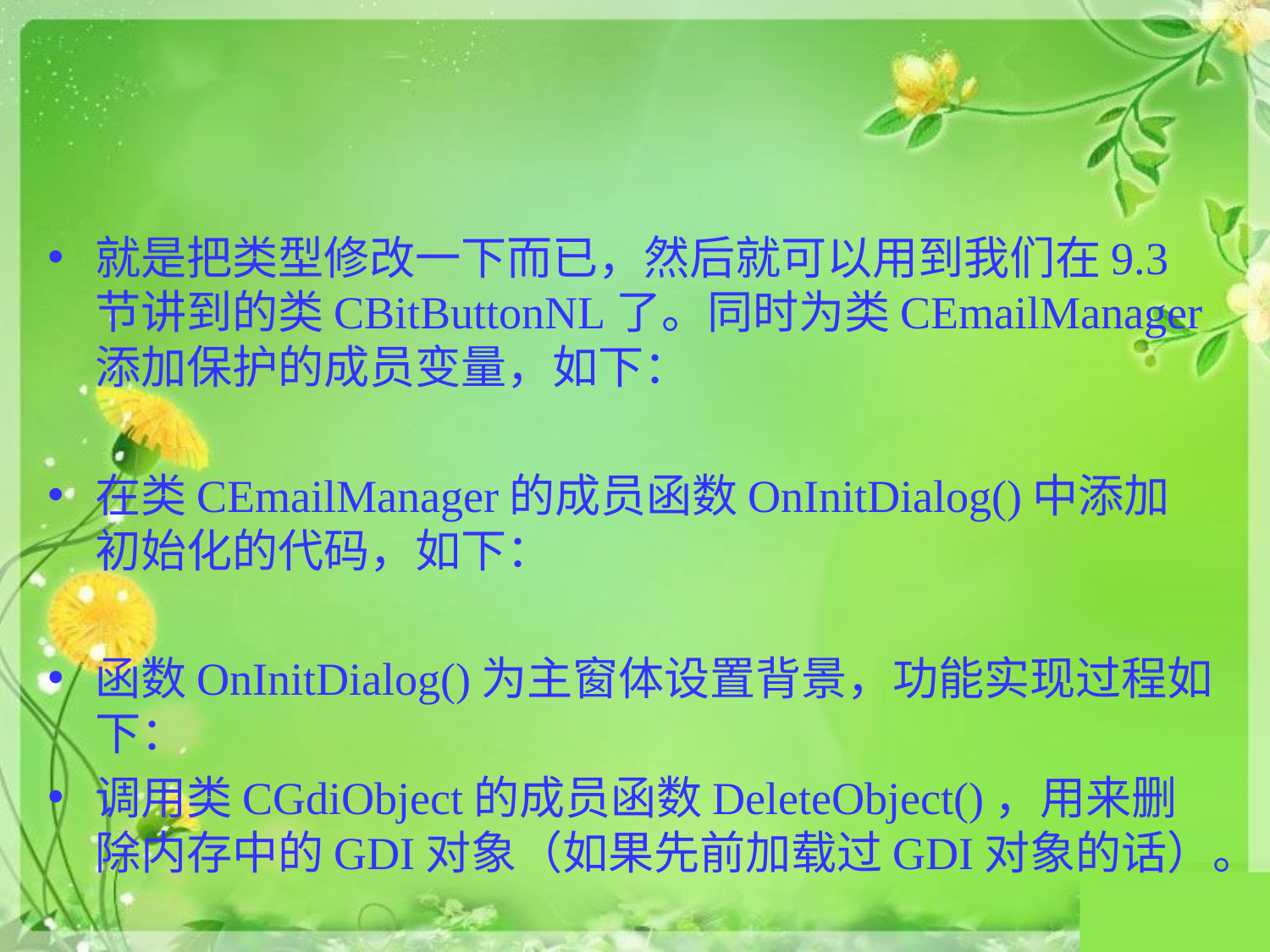

#
就是把类型修改一下而已，然后就可以用到我们在9.3节讲到的类CBitButtonNL了。同时为类CEmailManager添加保护的成员变量，如下：

在类CEmailManager的成员函数OnInitDialog()中添加初始化的代码，如下：

函数OnInitDialog()为主窗体设置背景，功能实现过程如下：
调用类CGdiObject的成员函数DeleteObject()，用来删除内存中的GDI对象（如果先前加载过GDI对象的话）。